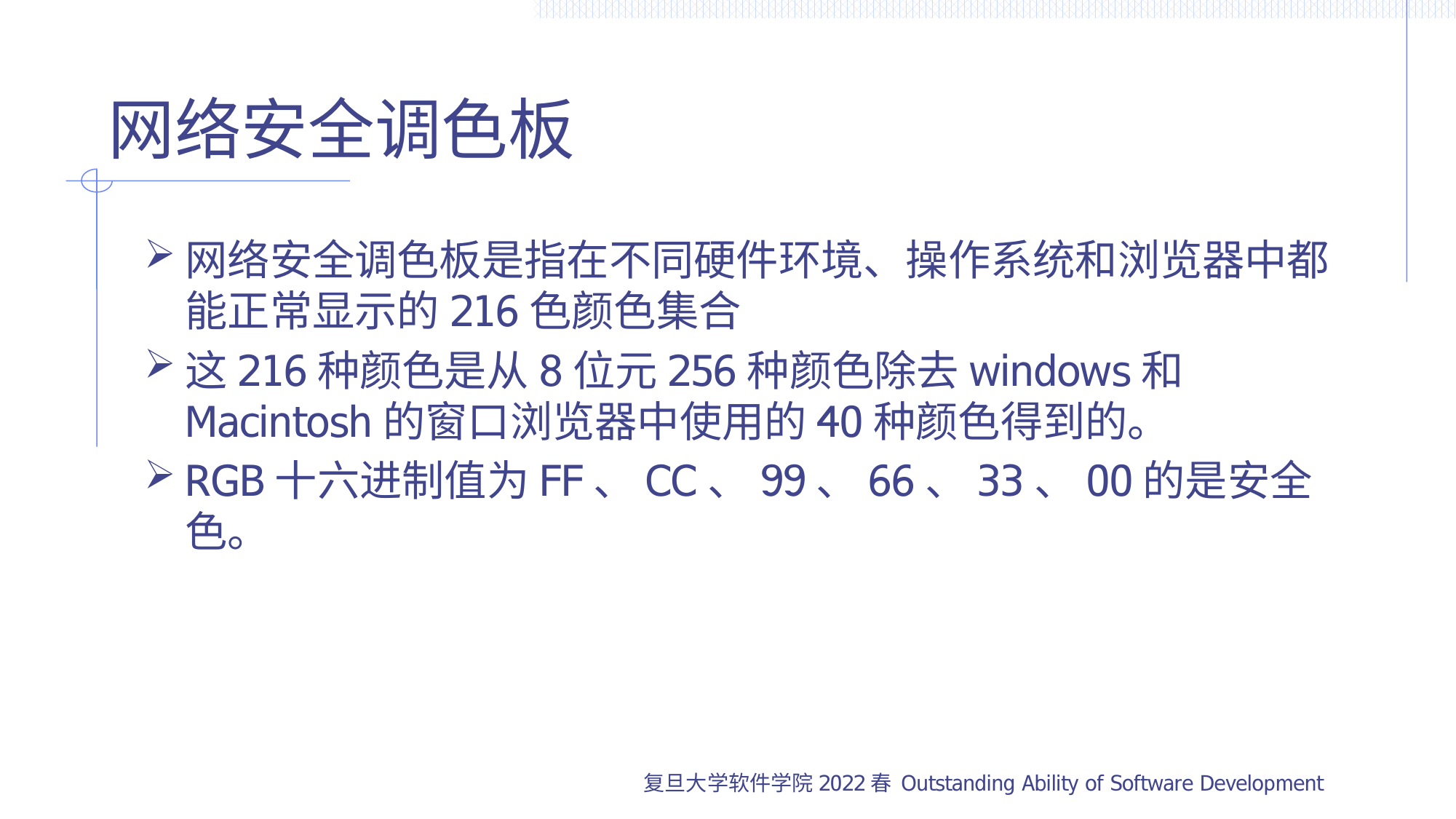

# 网络安全调色板
网络安全调色板是指在不同硬件环境、操作系统和浏览器中都能正常显示的216色颜色集合
这216种颜色是从8位元256种颜色除去windows和Macintosh的窗口浏览器中使用的40种颜色得到的。
RGB十六进制值为FF、CC、99、66、33、00的是安全色。